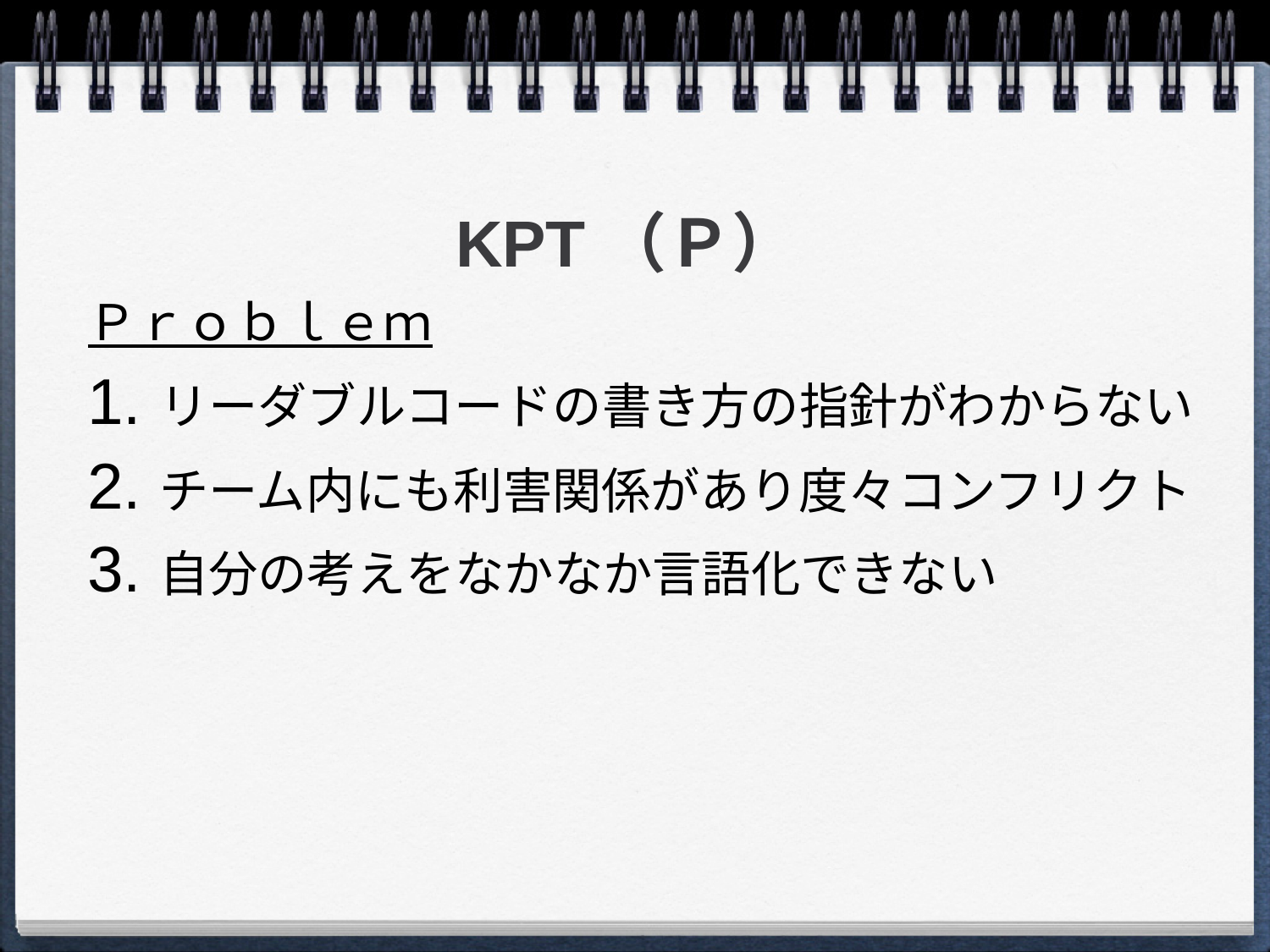

# KPT（Ｐ）
Ｐｒｏｂｌｅｍ
リーダブルコードの書き方の指針がわからない
チーム内にも利害関係があり度々コンフリクト
自分の考えをなかなか言語化できない